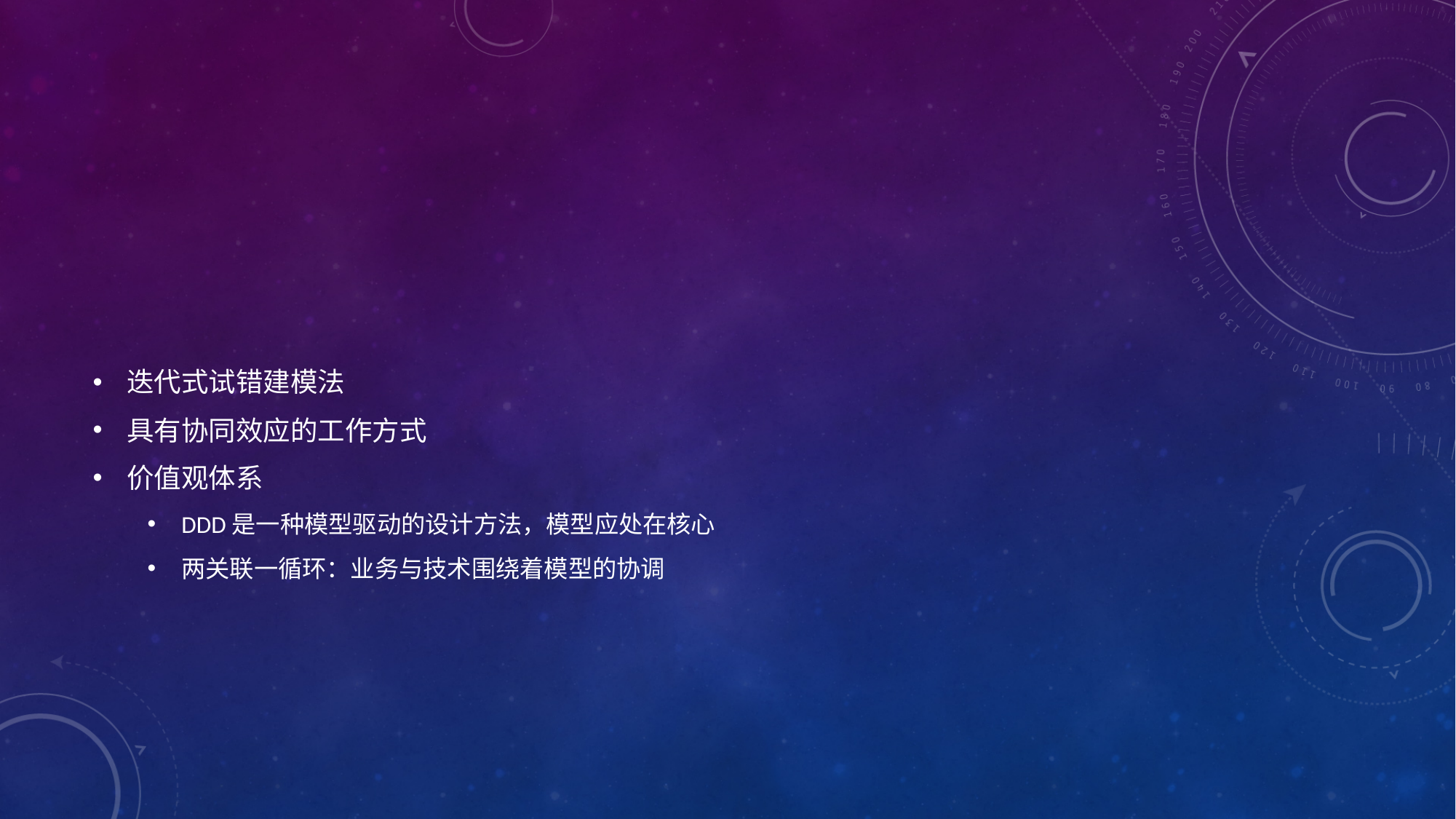

#
迭代式试错建模法
具有协同效应的工作方式
价值观体系
DDD是一种模型驱动的设计方法，模型应处在核心
两关联一循环：业务与技术围绕着模型的协调